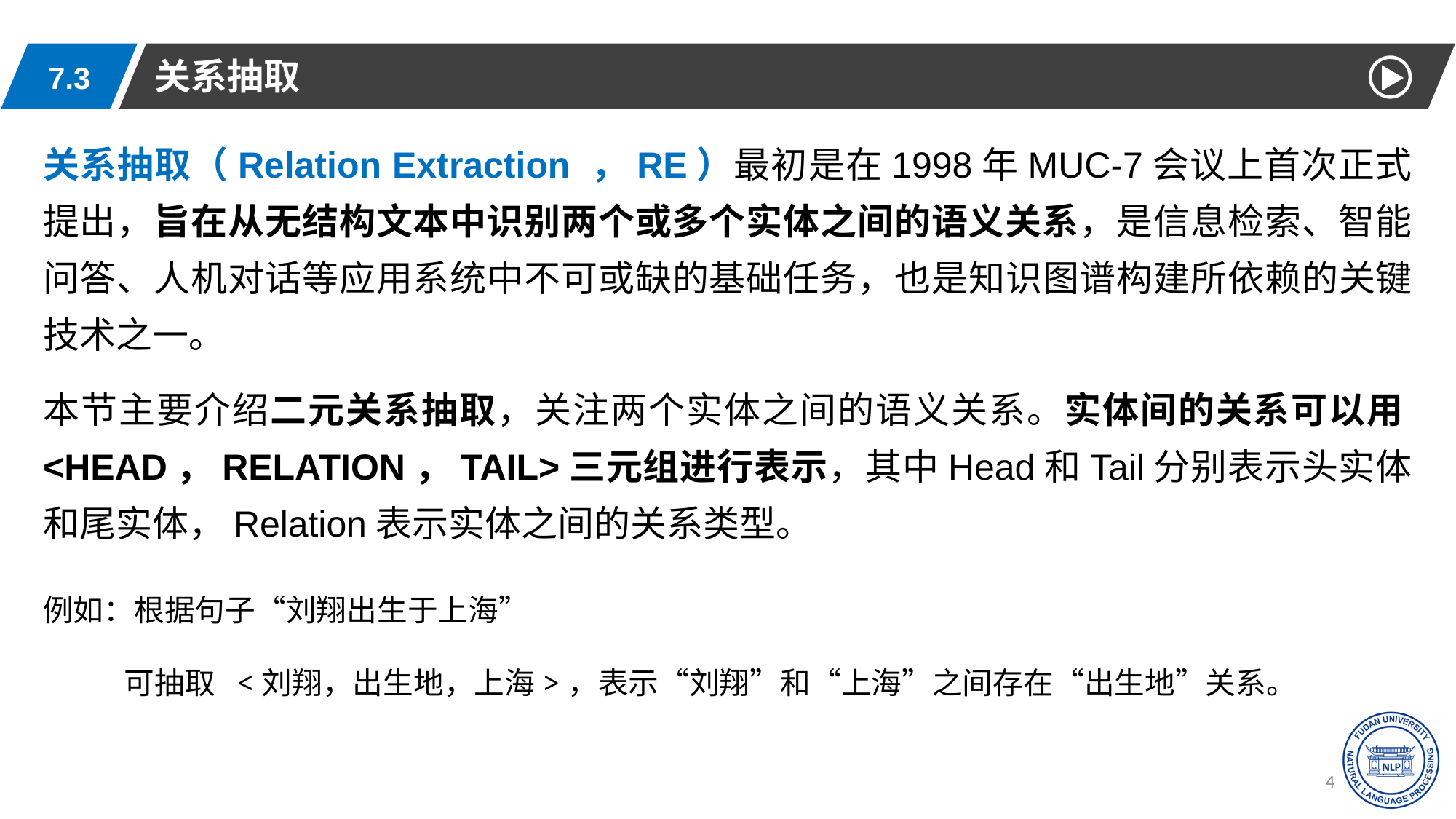

关系抽取
7.3

关系抽取（Relation Extraction ，RE）最初是在1998年MUC-7会议上首次正式提出，旨在从无结构文本中识别两个或多个实体之间的语义关系，是信息检索、智能问答、人机对话等应用系统中不可或缺的基础任务，也是知识图谱构建所依赖的关键技术之一。
本节主要介绍二元关系抽取，关注两个实体之间的语义关系。实体间的关系可以用<HEAD，RELATION，TAIL>三元组进行表示，其中Head和Tail分别表示头实体和尾实体，Relation表示实体之间的关系类型。
例如：根据句子“刘翔出生于上海”

           可抽取  <刘翔，出生地，上海>，表示“刘翔”和“上海”之间存在“出生地”关系。
44